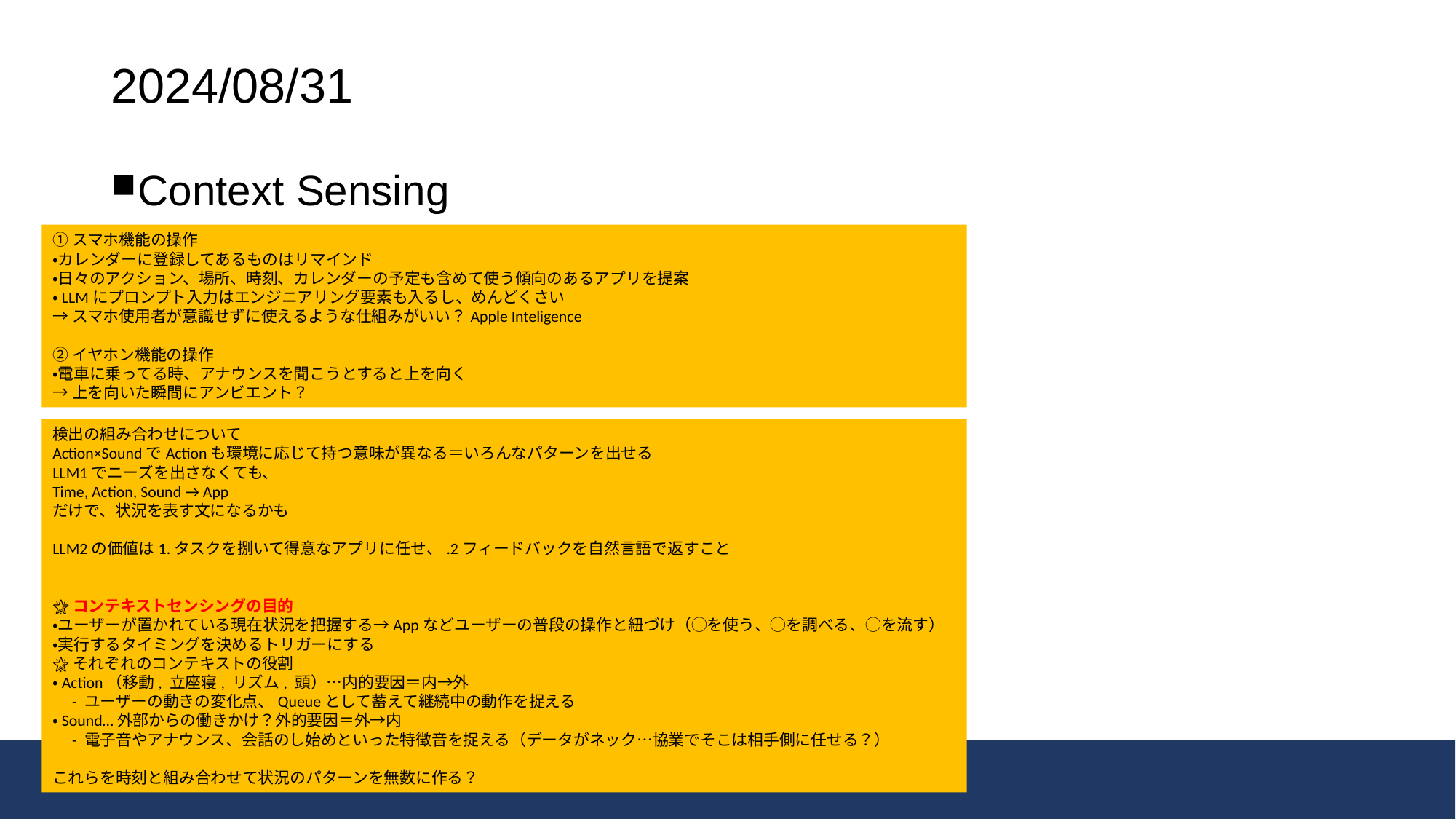

# 2024/08/31
Context Sensing
①スマホ機能の操作
・カレンダーに登録してあるものはリマインド
・日々のアクション、場所、時刻、カレンダーの予定も含めて使う傾向のあるアプリを提案
・LLMにプロンプト入力はエンジニアリング要素も入るし、めんどくさい
→スマホ使用者が意識せずに使えるような仕組みがいい？Apple Inteligence

②イヤホン機能の操作
・電車に乗ってる時、アナウンスを聞こうとすると上を向く
→上を向いた瞬間にアンビエント？
検出の組み合わせについて
Action×SoundでActionも環境に応じて持つ意味が異なる＝いろんなパターンを出せる
LLM1でニーズを出さなくても、
Time, Action, Sound → App
だけで、状況を表す文になるかも

LLM2の価値は1.タスクを捌いて得意なアプリに任せ、.2フィードバックを自然言語で返すこと

🌟コンテキストセンシングの目的
・ユーザーが置かれている現在状況を把握する→Appなどユーザーの普段の操作と紐づけ（◯を使う、◯を調べる、◯を流す）
・実行するタイミングを決めるトリガーにする
🌟それぞれのコンテキストの役割
・Action（移動, 立座寝, リズム, 頭）…内的要因＝内→外
　- ユーザーの動きの変化点、Queueとして蓄えて継続中の動作を捉える
・Sound…外部からの働きかけ？外的要因＝外→内
　- 電子音やアナウンス、会話のし始めといった特徴音を捉える（データがネック…協業でそこは相手側に任せる？）

これらを時刻と組み合わせて状況のパターンを無数に作る？